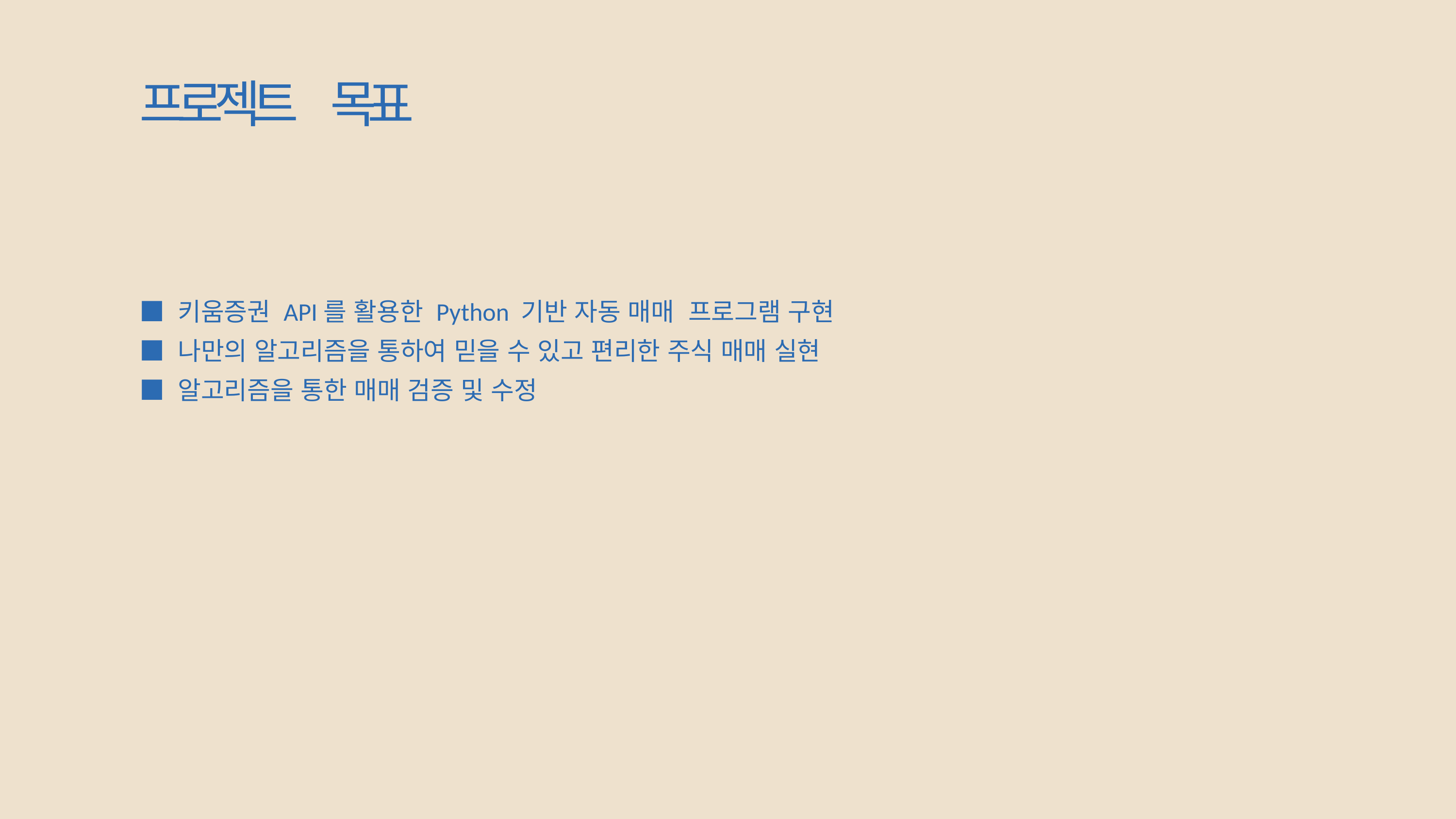

프로젝트        목표
■ 키움증권 API를 활용한 Python 기반 자동 매매  프로그램 구현
■ 나만의 알고리즘을 통하여 믿을 수 있고 편리한 주식 매매 실현
■ 알고리즘을 통한 매매 검증 및 수정